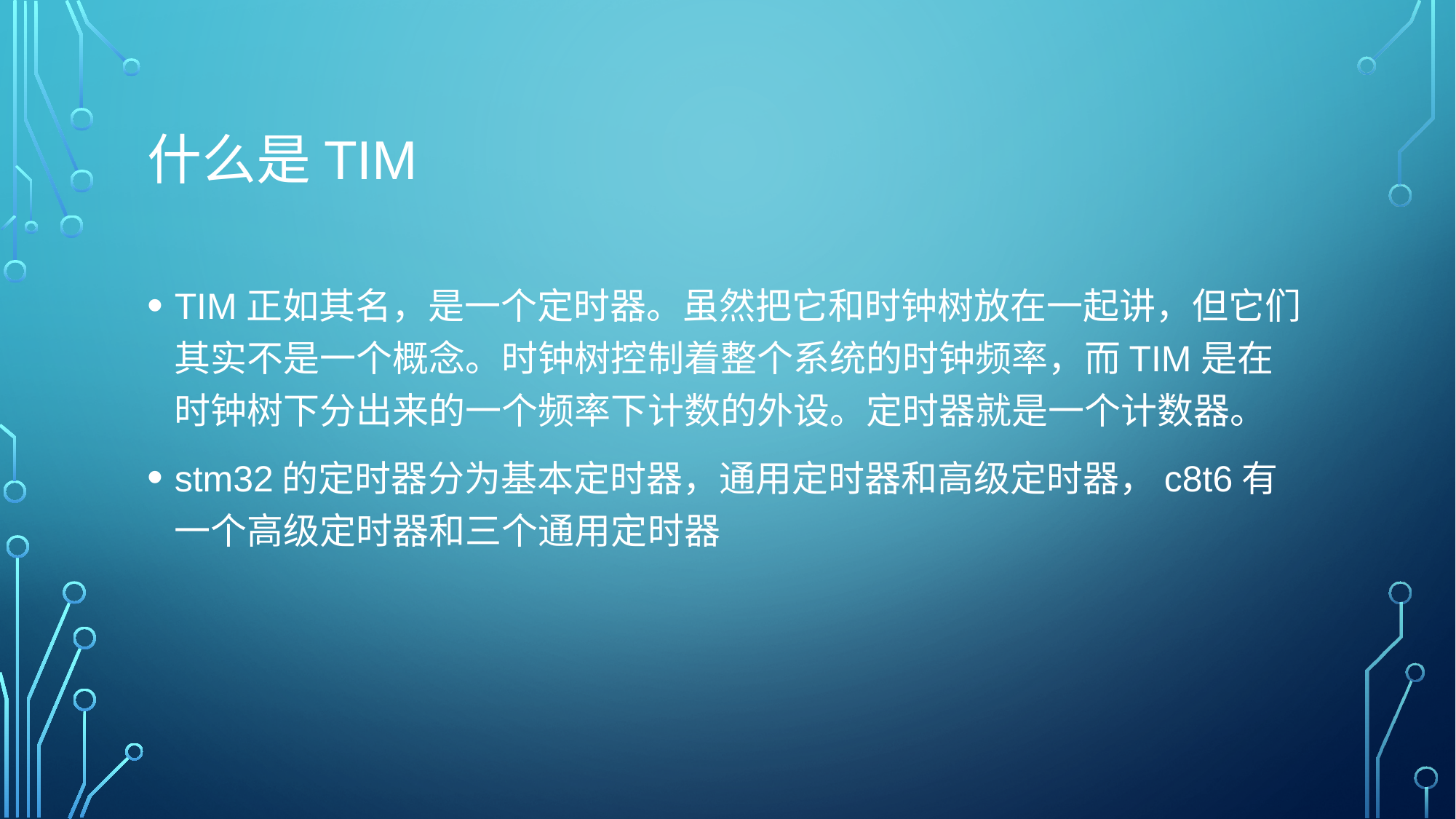

# 什么是TIM
TIM正如其名，是一个定时器。虽然把它和时钟树放在一起讲，但它们其实不是一个概念。时钟树控制着整个系统的时钟频率，而TIM是在时钟树下分出来的一个频率下计数的外设。定时器就是一个计数器。
stm32的定时器分为基本定时器，通用定时器和高级定时器，c8t6有一个高级定时器和三个通用定时器